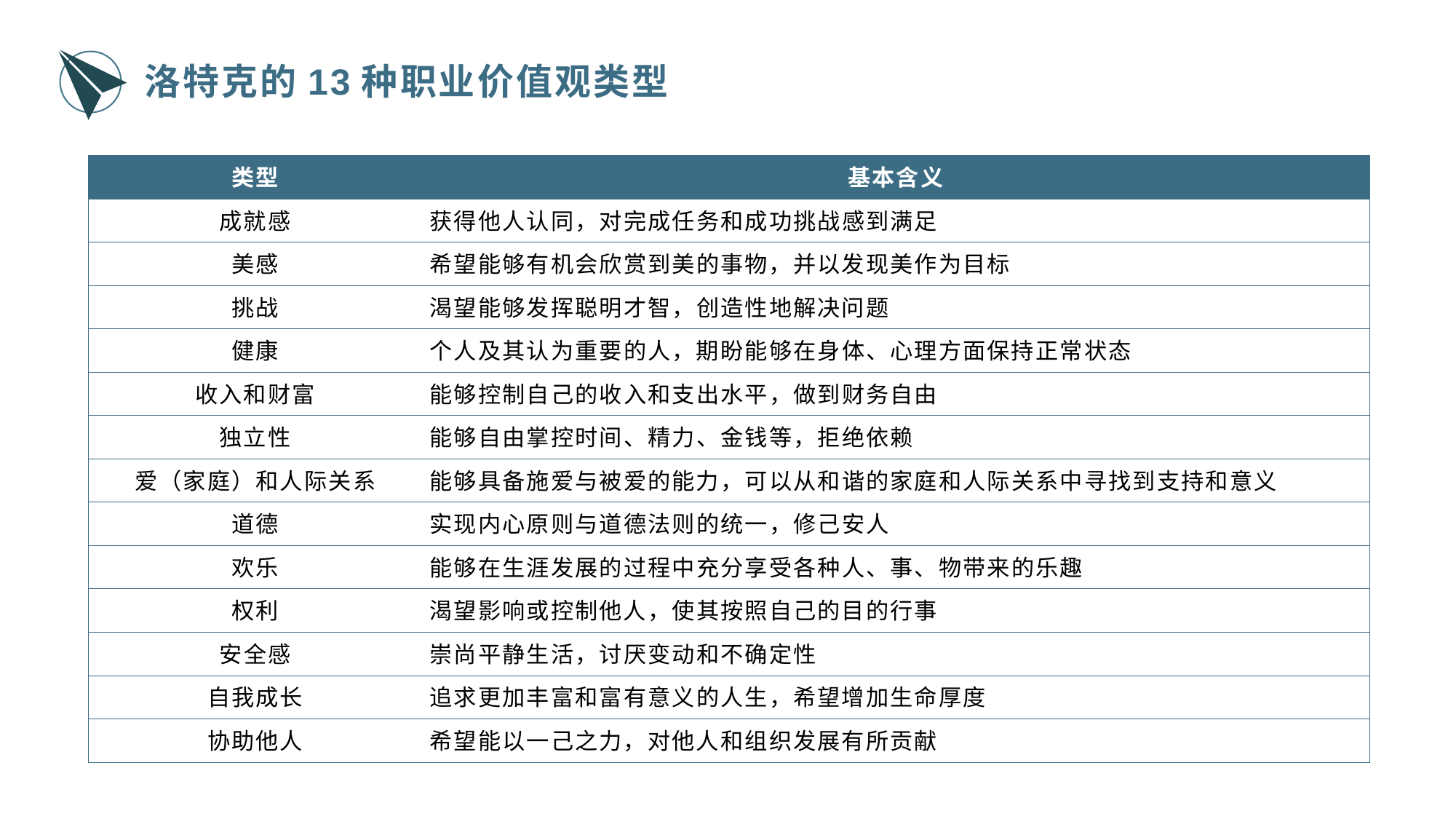

洛特克的13种职业价值观类型
| 类型 | 基本含义 |
| --- | --- |
| 成就感 | 获得他人认同，对完成任务和成功挑战感到满足 |
| 美感 | 希望能够有机会欣赏到美的事物，并以发现美作为目标 |
| 挑战 | 渴望能够发挥聪明才智，创造性地解决问题 |
| 健康 | 个人及其认为重要的人，期盼能够在身体、心理方面保持正常状态 |
| 收入和财富 | 能够控制自己的收入和支出水平，做到财务自由 |
| 独立性 | 能够自由掌控时间、精力、金钱等，拒绝依赖 |
| 爱（家庭）和人际关系 | 能够具备施爱与被爱的能力，可以从和谐的家庭和人际关系中寻找到支持和意义 |
| 道德 | 实现内心原则与道德法则的统一，修己安人 |
| 欢乐 | 能够在生涯发展的过程中充分享受各种人、事、物带来的乐趣 |
| 权利 | 渴望影响或控制他人，使其按照自己的目的行事 |
| 安全感 | 崇尚平静生活，讨厌变动和不确定性 |
| 自我成长 | 追求更加丰富和富有意义的人生，希望增加生命厚度 |
| 协助他人 | 希望能以一己之力，对他人和组织发展有所贡献 |